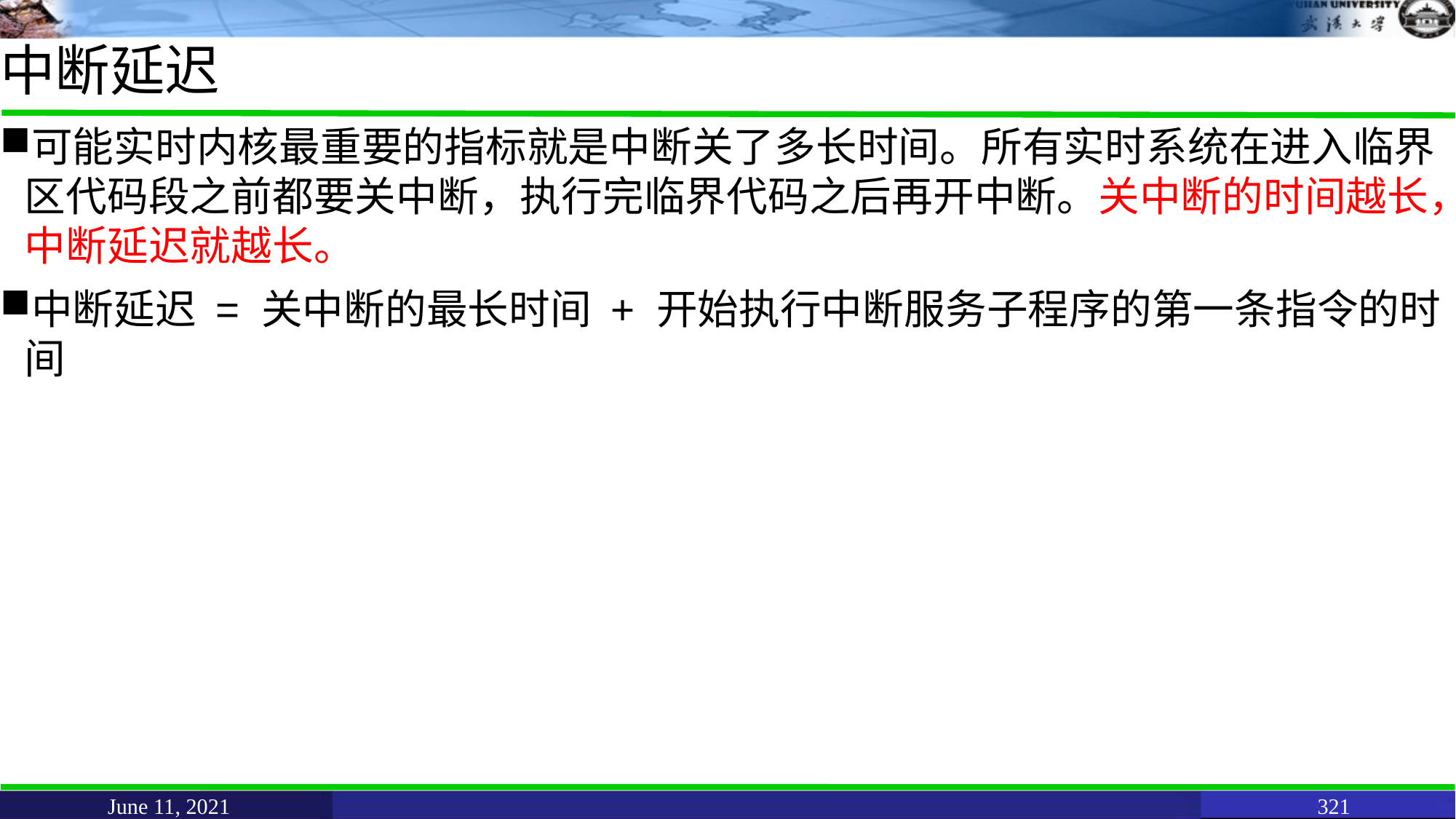

# 中断延迟
可能实时内核最重要的指标就是中断关了多长时间。所有实时系统在进入临界区代码段之前都要关中断，执行完临界代码之后再开中断。关中断的时间越长，中断延迟就越长。
中断延迟 = 关中断的最长时间 + 开始执行中断服务子程序的第一条指令的时间
June 11, 2021

321